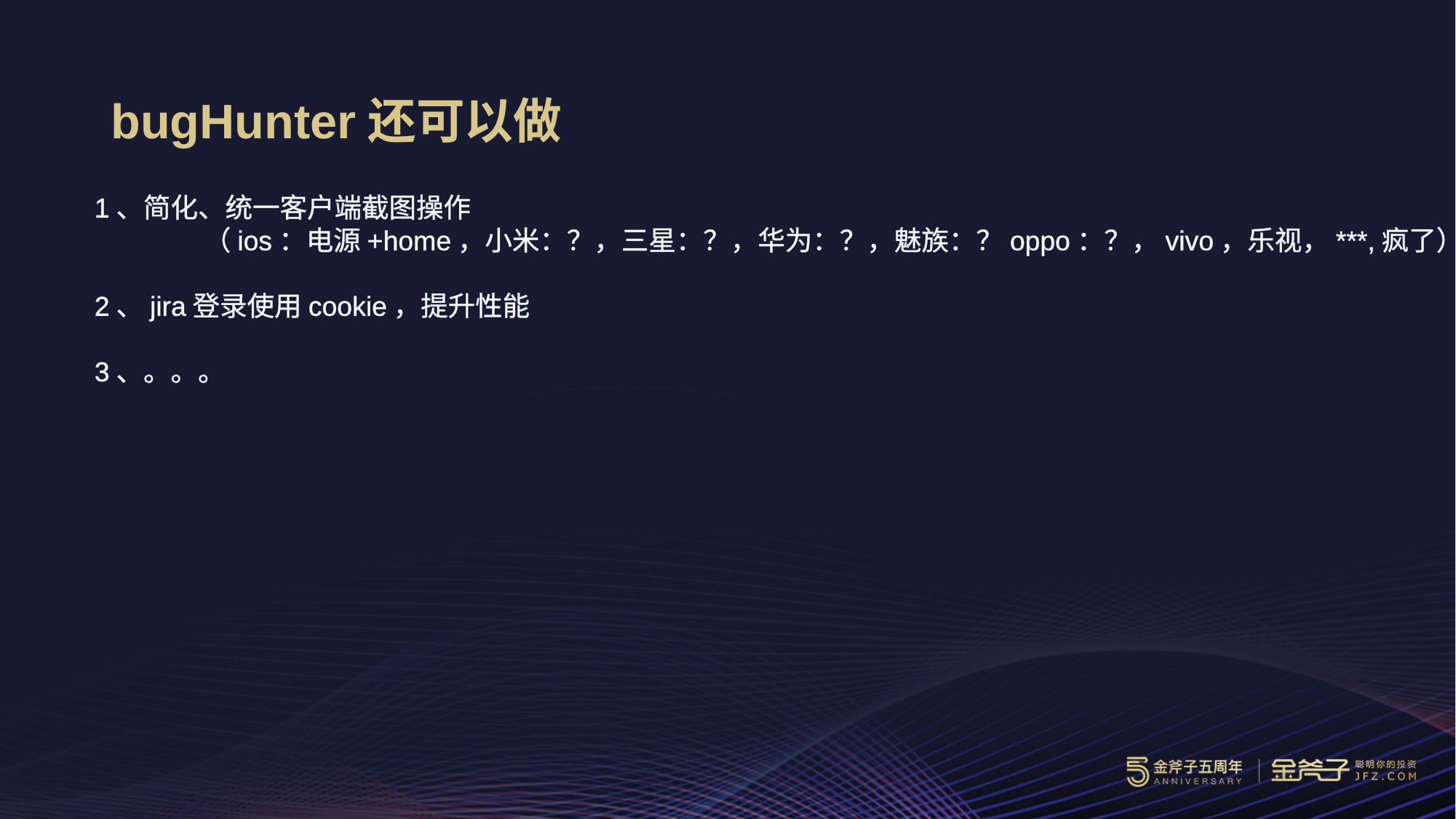

# bugHunter还可以做
1、简化、统一客户端截图操作
	（ios：电源+home，小米：？，三星：？，华为：？，魅族：？oppo：？，vivo，乐视，***,疯了）

2、jira登录使用cookie，提升性能

3、。。。